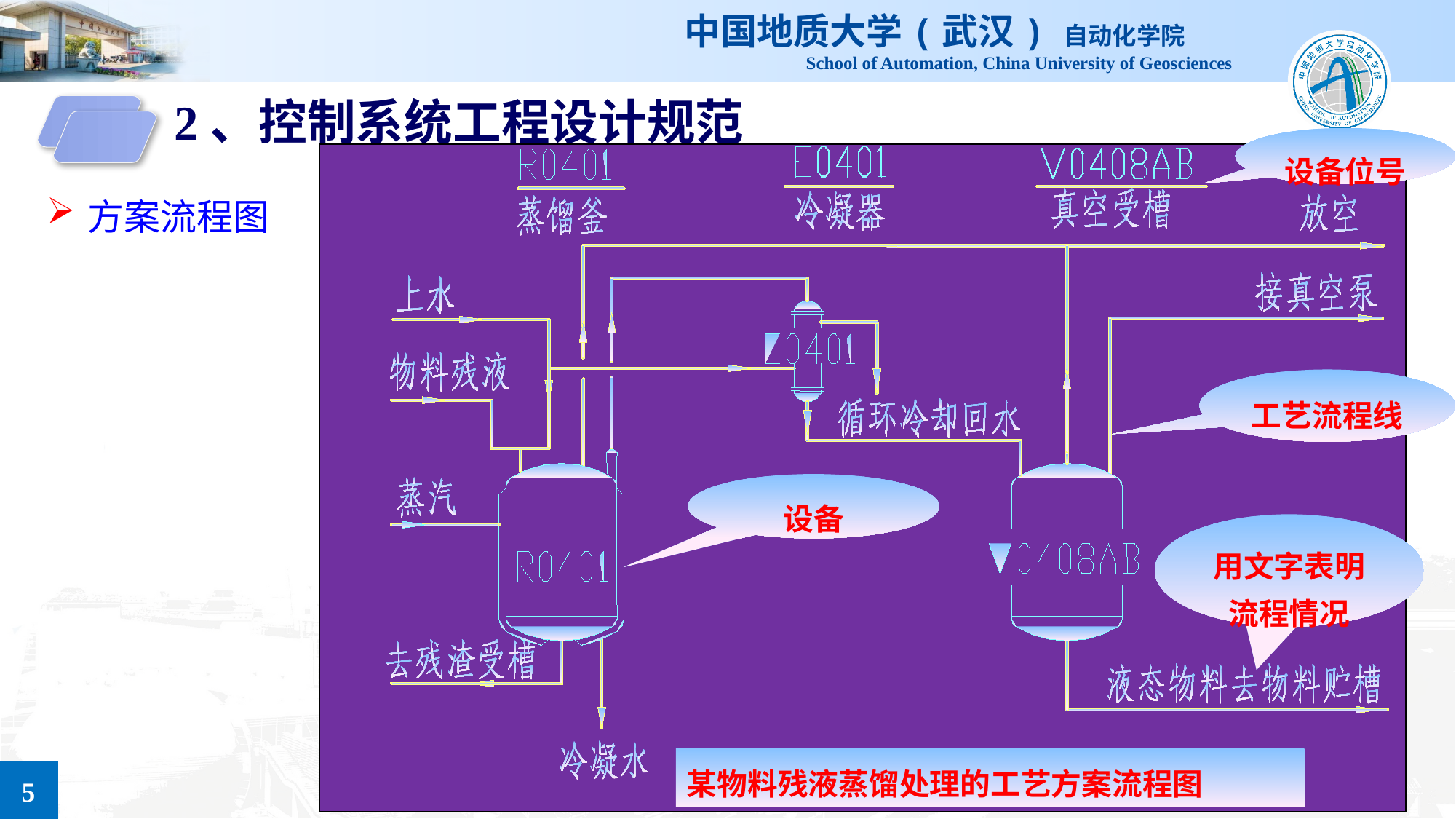

2、控制系统工程设计规范
设备位号

工艺流程线
设备
用文字表明流程情况
某物料残液蒸馏处理的工艺方案流程图
方案流程图
5